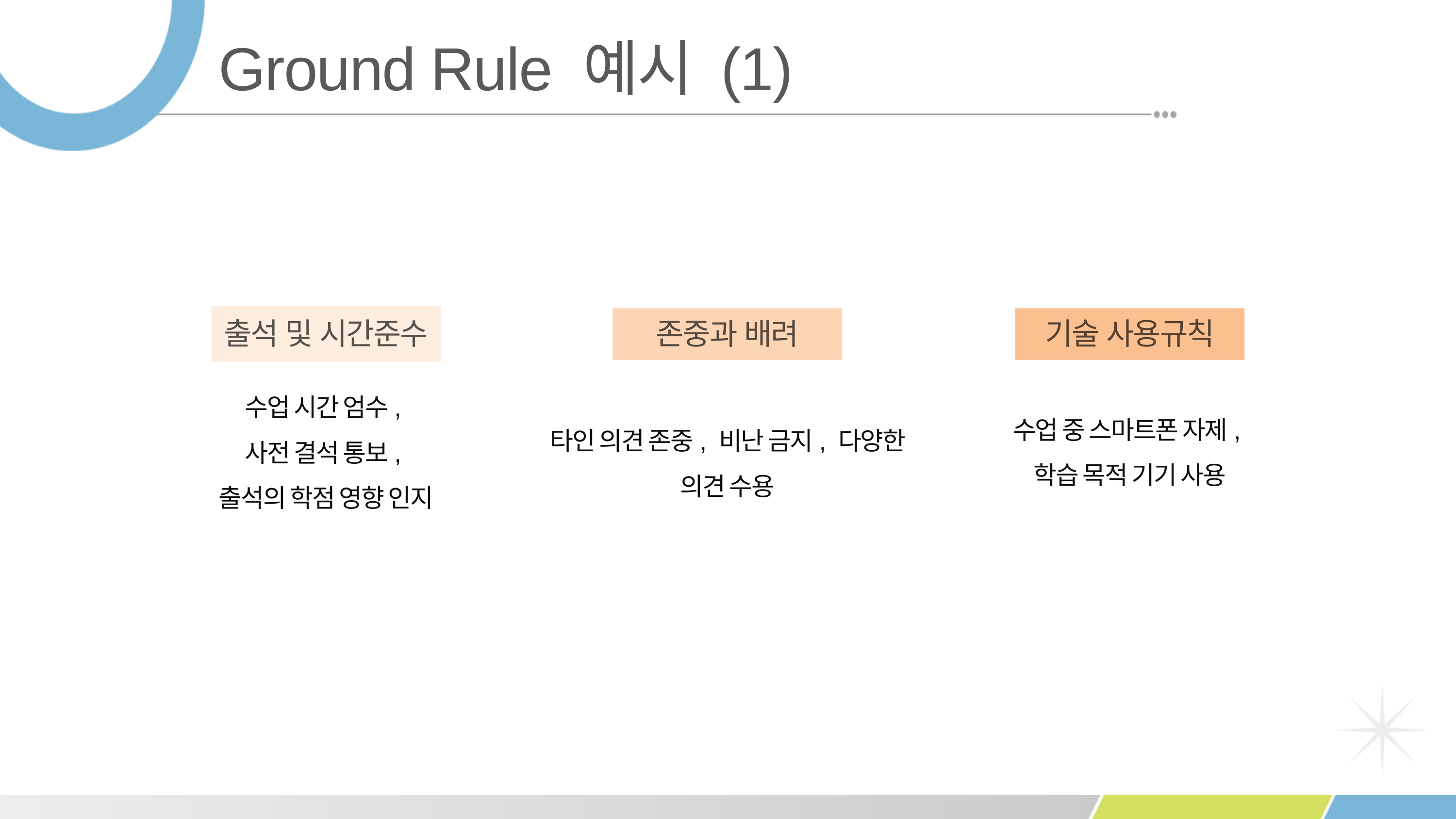

Ground Rule 예시 (1)
출석 및 시간준수
존중과 배려
기술 사용규칙
수업 시간 엄수,
사전 결석 통보,
출석의 학점 영향 인지
수업 중 스마트폰 자제,
학습 목적 기기 사용
타인 의견 존중, 비난 금지, 다양한 의견 수용